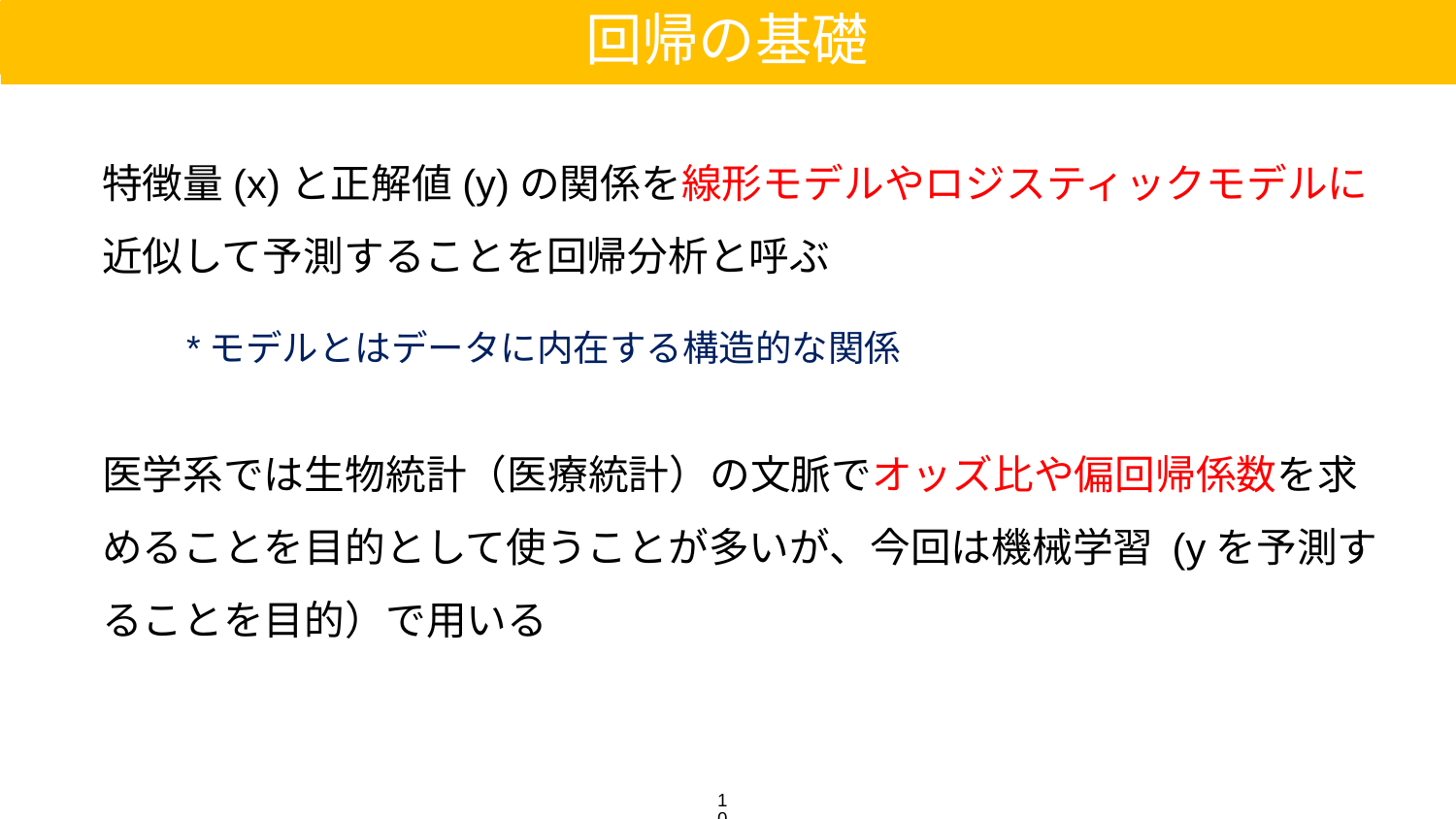

回帰の基礎
前回のデータ
特徴量(x)と正解値(y)の関係を線形モデルやロジスティックモデルに近似して予測することを回帰分析と呼ぶ

医学系では生物統計（医療統計）の文脈でオッズ比や偏回帰係数を求めることを目的として使うことが多いが、今回は機械学習 (yを予測することを目的）で用いる

*モデルとはデータに内在する構造的な関係
10